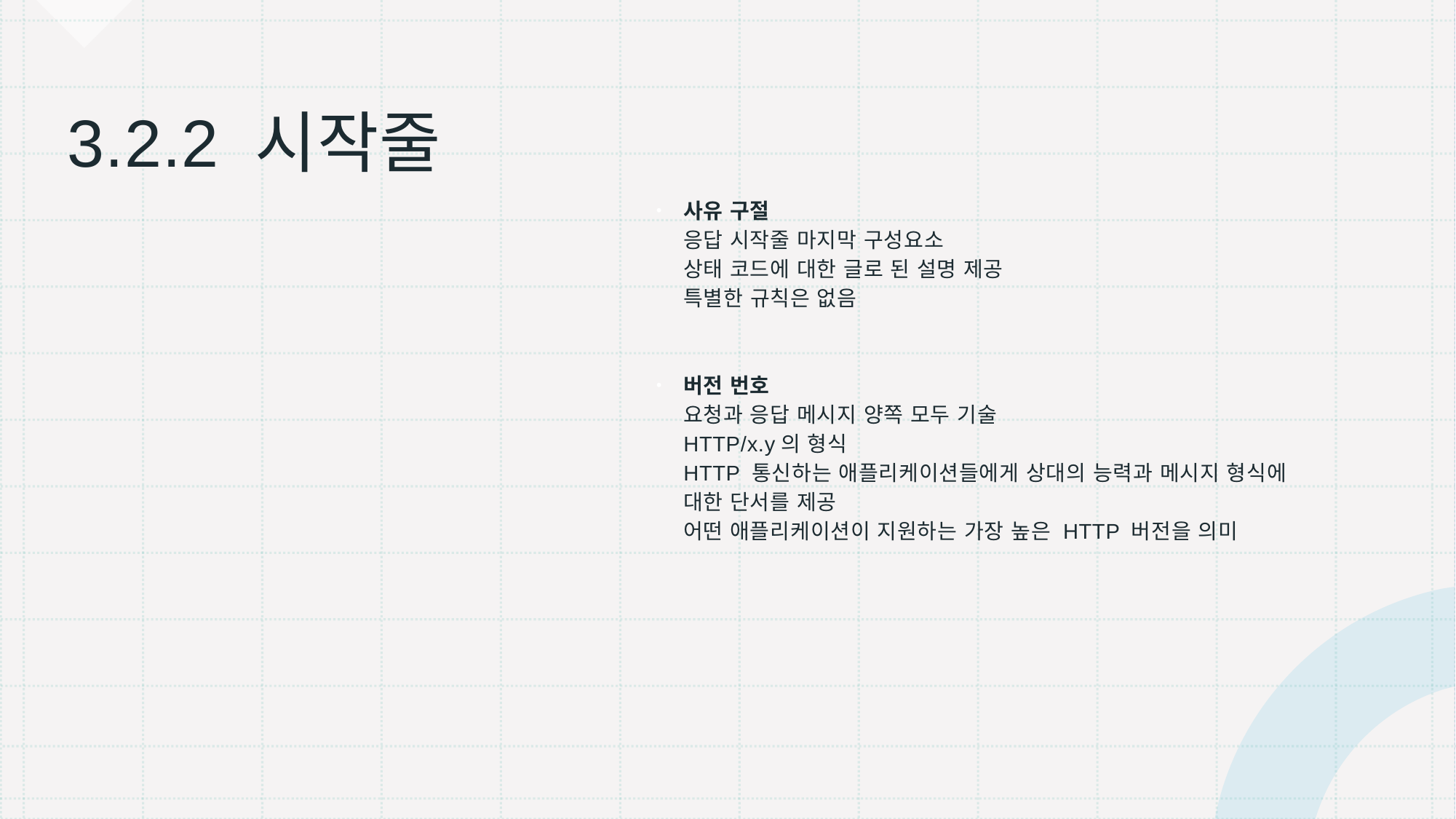

# 3.2.2 시작줄
사유 구절
응답 시작줄 마지막 구성요소
상태 코드에 대한 글로 된 설명 제공
특별한 규칙은 없음

버전 번호
요청과 응답 메시지 양쪽 모두 기술
HTTP/x.y의 형식
HTTP 통신하는 애플리케이션들에게 상대의 능력과 메시지 형식에 대한 단서를 제공
어떤 애플리케이션이 지원하는 가장 높은 HTTP 버전을 의미